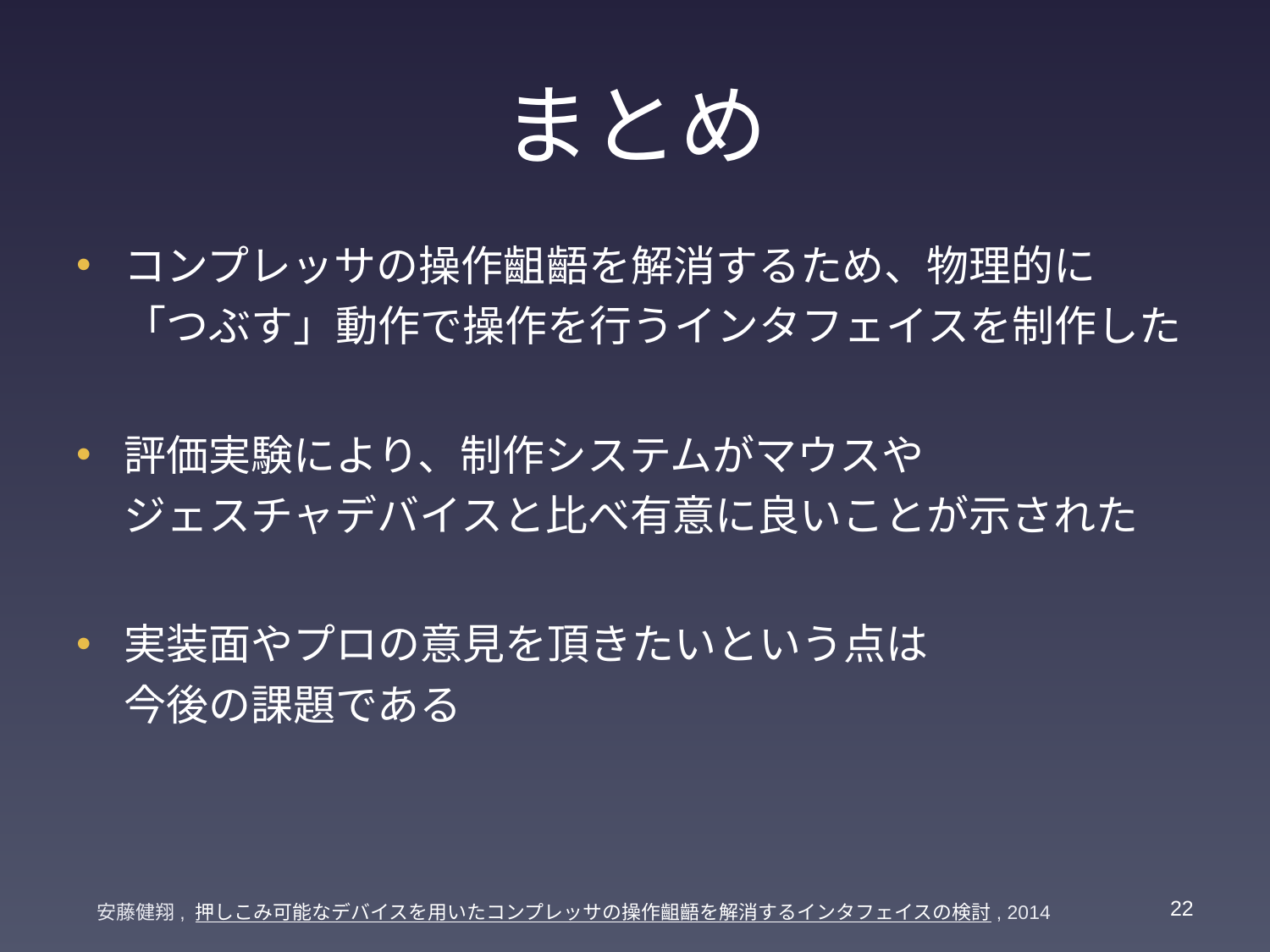

# まとめ
コンプレッサの操作齟齬を解消するため、物理的に
「つぶす」動作で操作を行うインタフェイスを制作した

評価実験により、制作システムがマウスや
ジェスチャデバイスと比べ有意に良いことが示された

実装面やプロの意見を頂きたいという点は
今後の課題である
22
安藤健翔, 押しこみ可能なデバイスを用いたコンプレッサの操作齟齬を解消するインタフェイスの検討, 2014